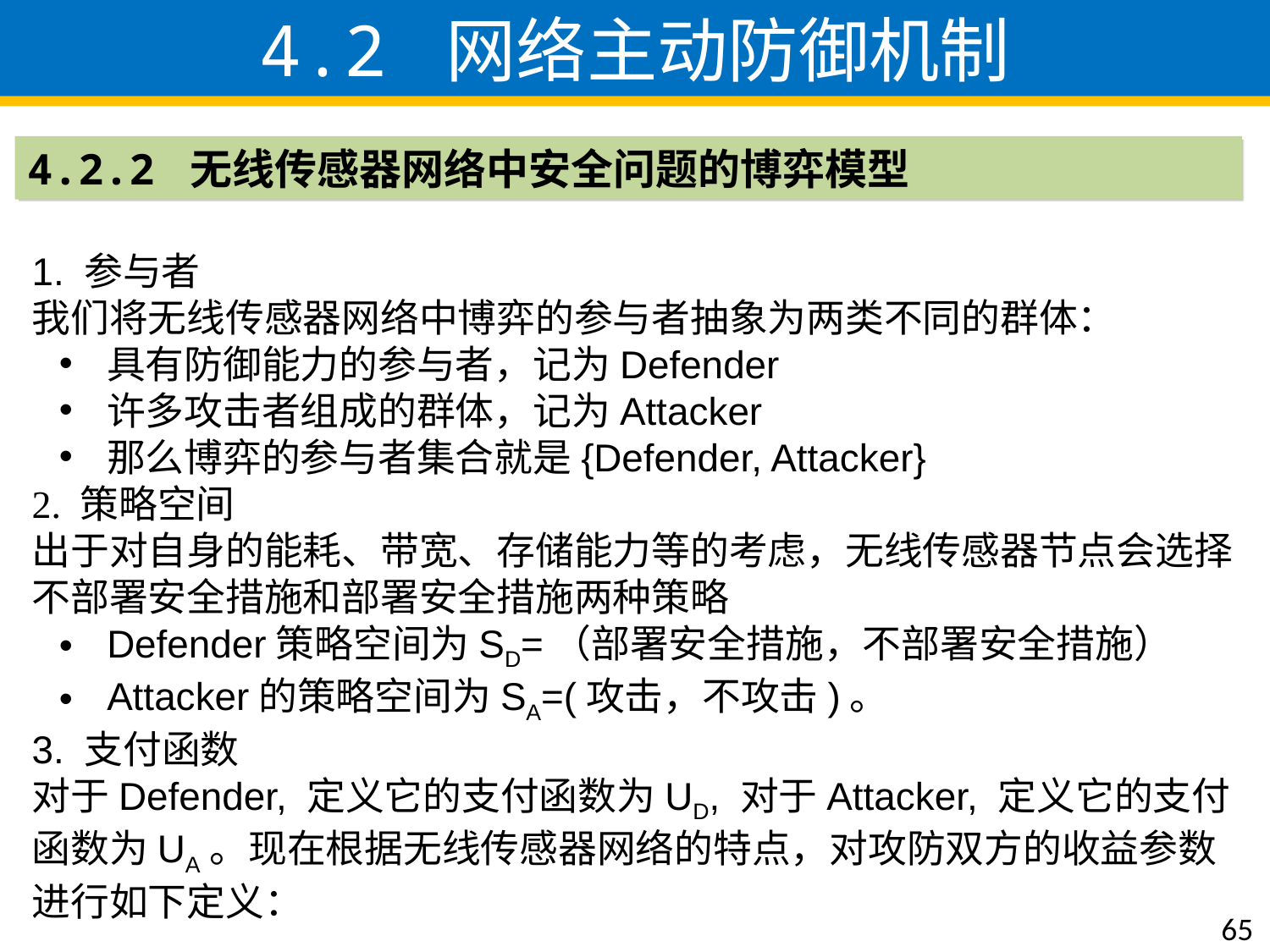

4.2 网络主动防御机制
4.2.2 无线传感器网络中安全问题的博弈模型
1. 参与者
我们将无线传感器网络中博弈的参与者抽象为两类不同的群体：
具有防御能力的参与者，记为Defender
许多攻击者组成的群体，记为Attacker
那么博弈的参与者集合就是{Defender, Attacker}
2. 策略空间
出于对自身的能耗、带宽、存储能力等的考虑，无线传感器节点会选择不部署安全措施和部署安全措施两种策略
Defender策略空间为SD=（部署安全措施，不部署安全措施）
Attacker的策略空间为SA=(攻击，不攻击)。
3. 支付函数
对于Defender, 定义它的支付函数为UD, 对于Attacker, 定义它的支付函数为UA。现在根据无线传感器网络的特点，对攻防双方的收益参数进行如下定义：
65